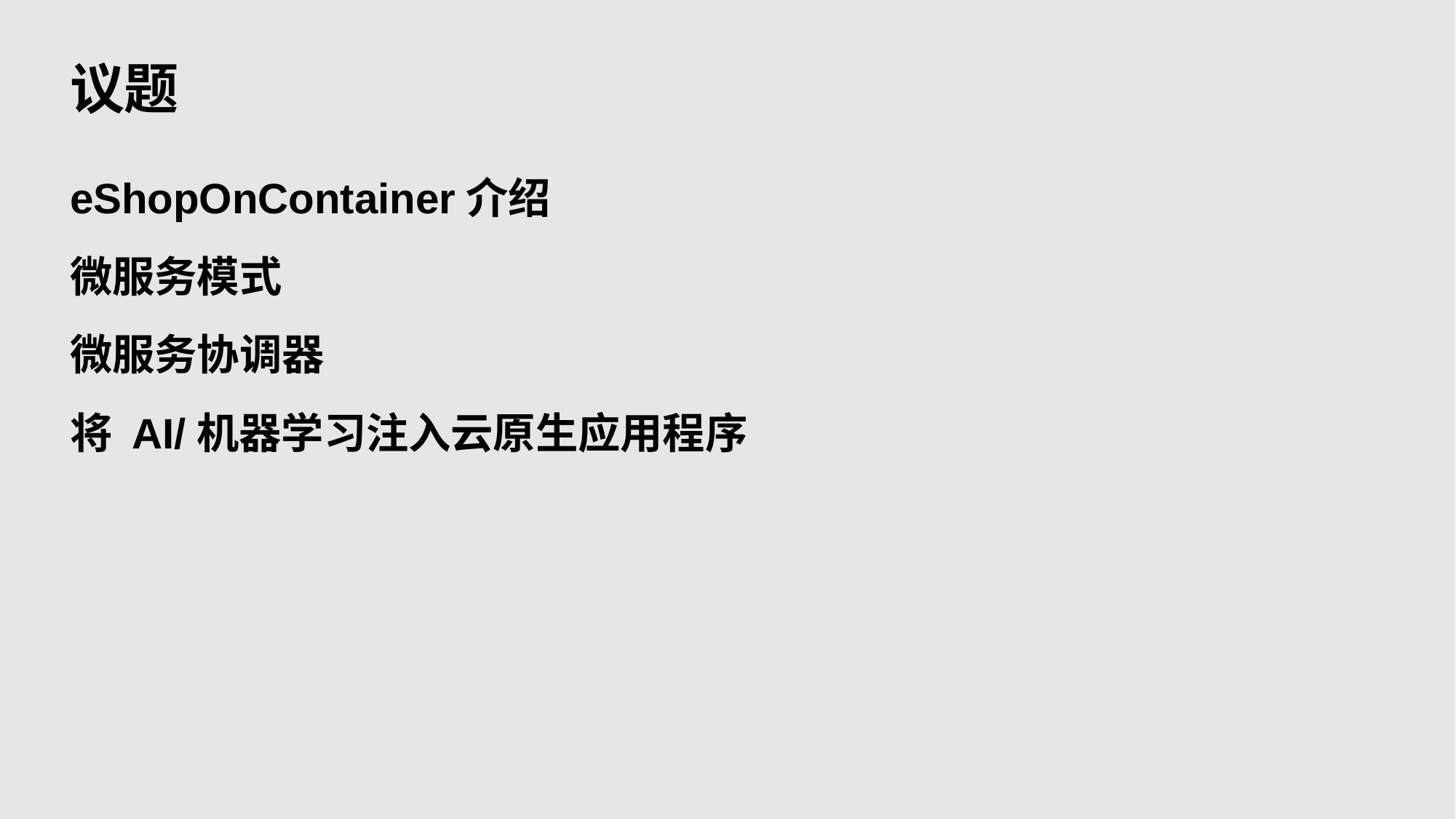

Agenda
# 议题
eShopOnContainer介绍
微服务模式
微服务协调器
将 AI/机器学习注入云原生应用程序